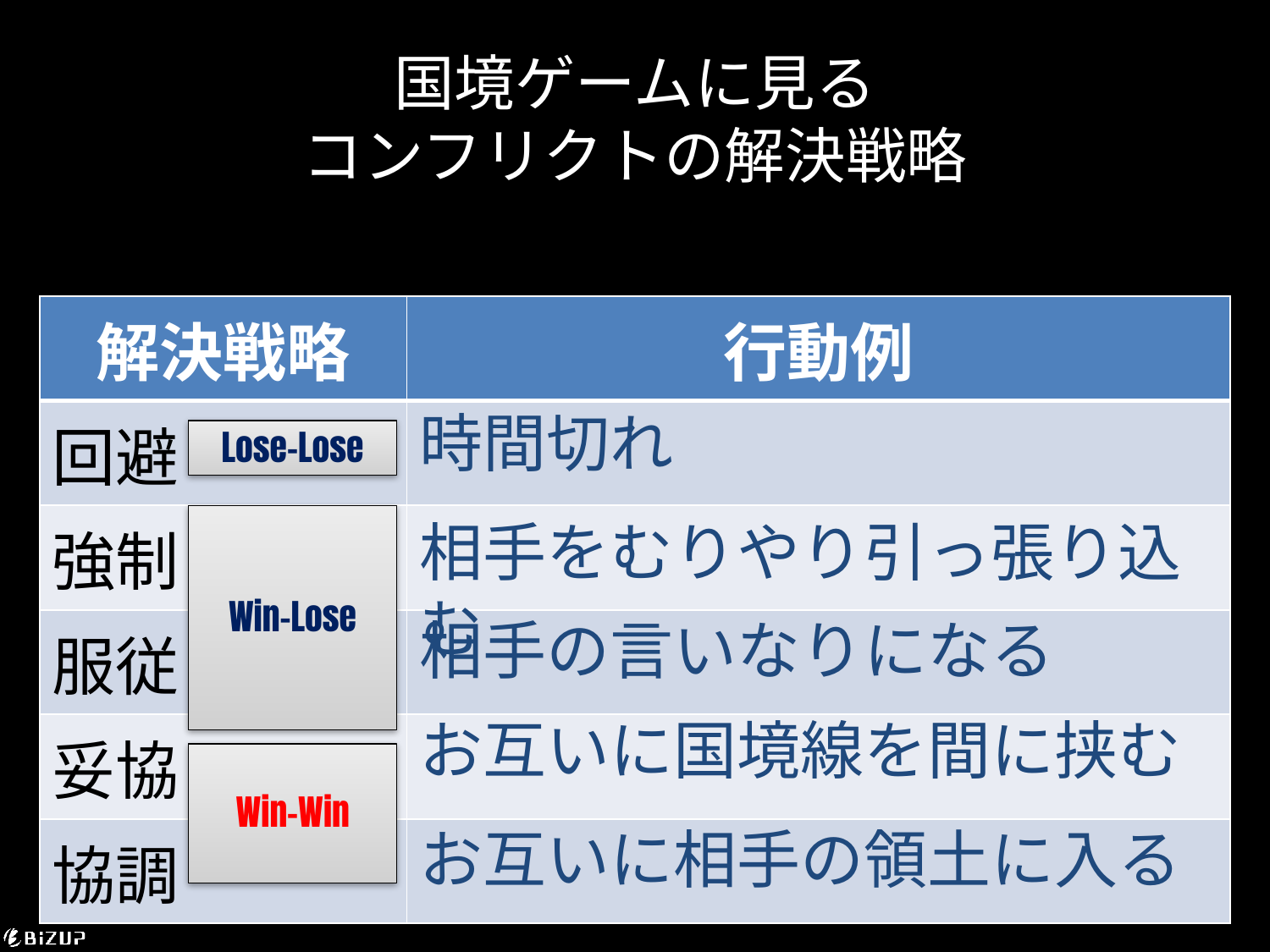

# 国境ゲームに見る コンフリクトの解決戦略
| 解決戦略 | 行動例 |
| --- | --- |
| 回避 |  |
| 強制 |  |
| 服従 |  |
| 妥協 |  |
| 協調 |  |
時間切れ
Lose-Lose

Win-Lose

相手をむりやり引っ張り込む
相手の言いなりになる
お互いに国境線を間に挟む

Win-Win

お互いに相手の領土に入る